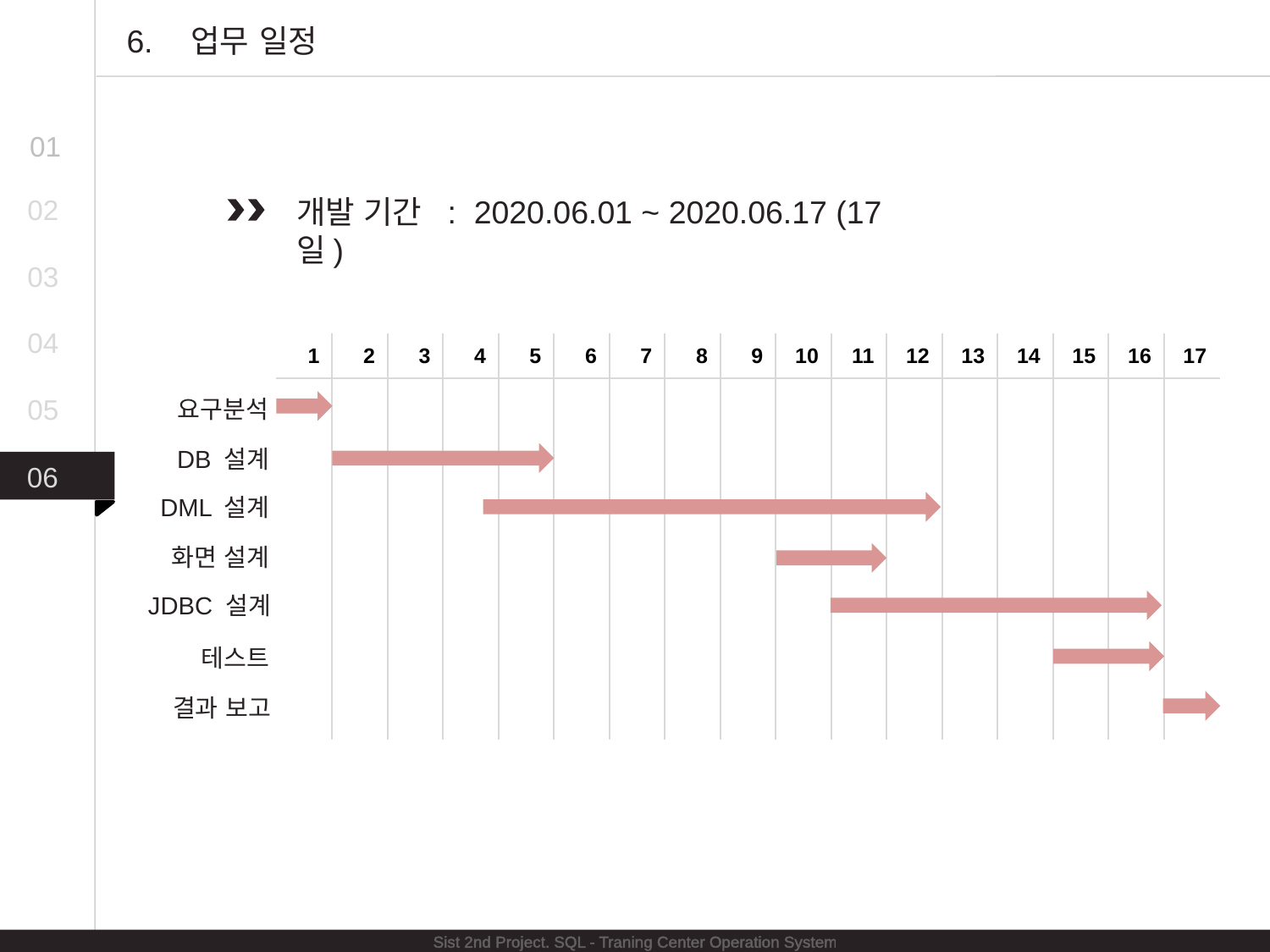

6.   업무 일정
01
개발 기간  :  2020.06.01 ~ 2020.06.17 (17일)
02

03
04
| 1 | 2 | 3 | 4 | 5 | 6 | 7 | 8 | 9 | 10 | 11 | 12 | 13 | 14 | 15 | 16 | 17 |
| --- | --- | --- | --- | --- | --- | --- | --- | --- | --- | --- | --- | --- | --- | --- | --- | --- |
|  |  |  |  |  |  |  |  |  |  |  |  |  |  |  |  |  |
|  |  |  |  |  |  |  |  |  |  |  |  |  |  |  |  |  |
|  |  |  |  |  |  |  |  |  |  |  |  |  |  |  |  |  |
|  |  |  |  |  |  |  |  |  |  |  |  |  |  |  |  |  |
|  |  |  |  |  |  |  |  |  |  |  |  |  |  |  |  |  |
|  |  |  |  |  |  |  |  |  |  |  |  |  |  |  |  |  |
|  |  |  |  |  |  |  |  |  |  |  |  |  |  |  |  |  |
05
요구분석

DB 설계

DML 설계

화면 설계

JDBC 설계

테스트

결과 보고

06

Sist 2nd Project. SQL - Traning Center Operation System